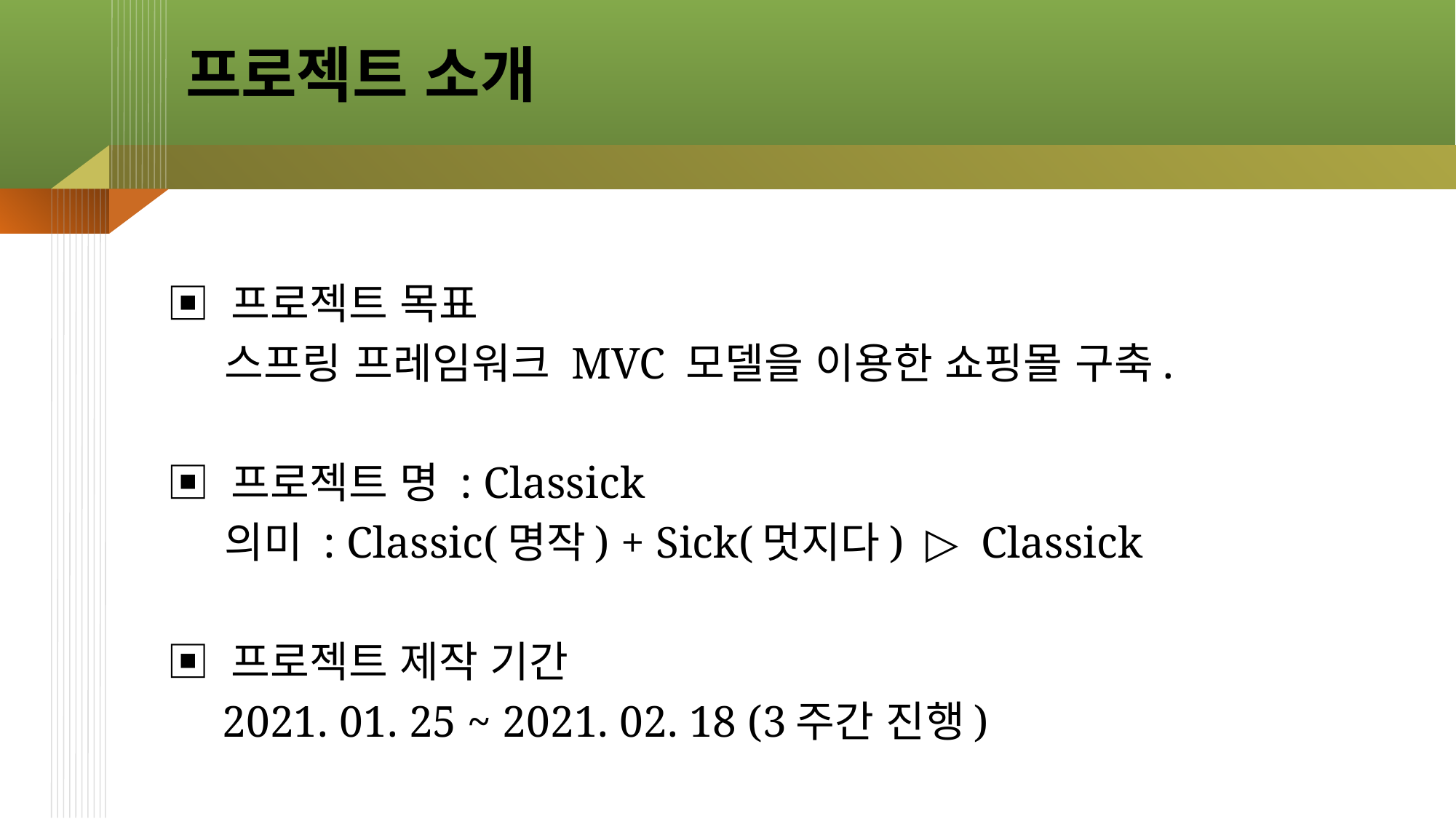

# 프로젝트 소개

▣ 프로젝트 목표
    스프링 프레임워크 MVC 모델을 이용한 쇼핑몰 구축.

▣ 프로젝트 명 : Classick
    의미 : Classic(명작) + Sick(멋지다)  ▷  Classick

▣ 프로젝트 제작 기간
     2021. 01. 25 ~ 2021. 02. 18 (3주간 진행)